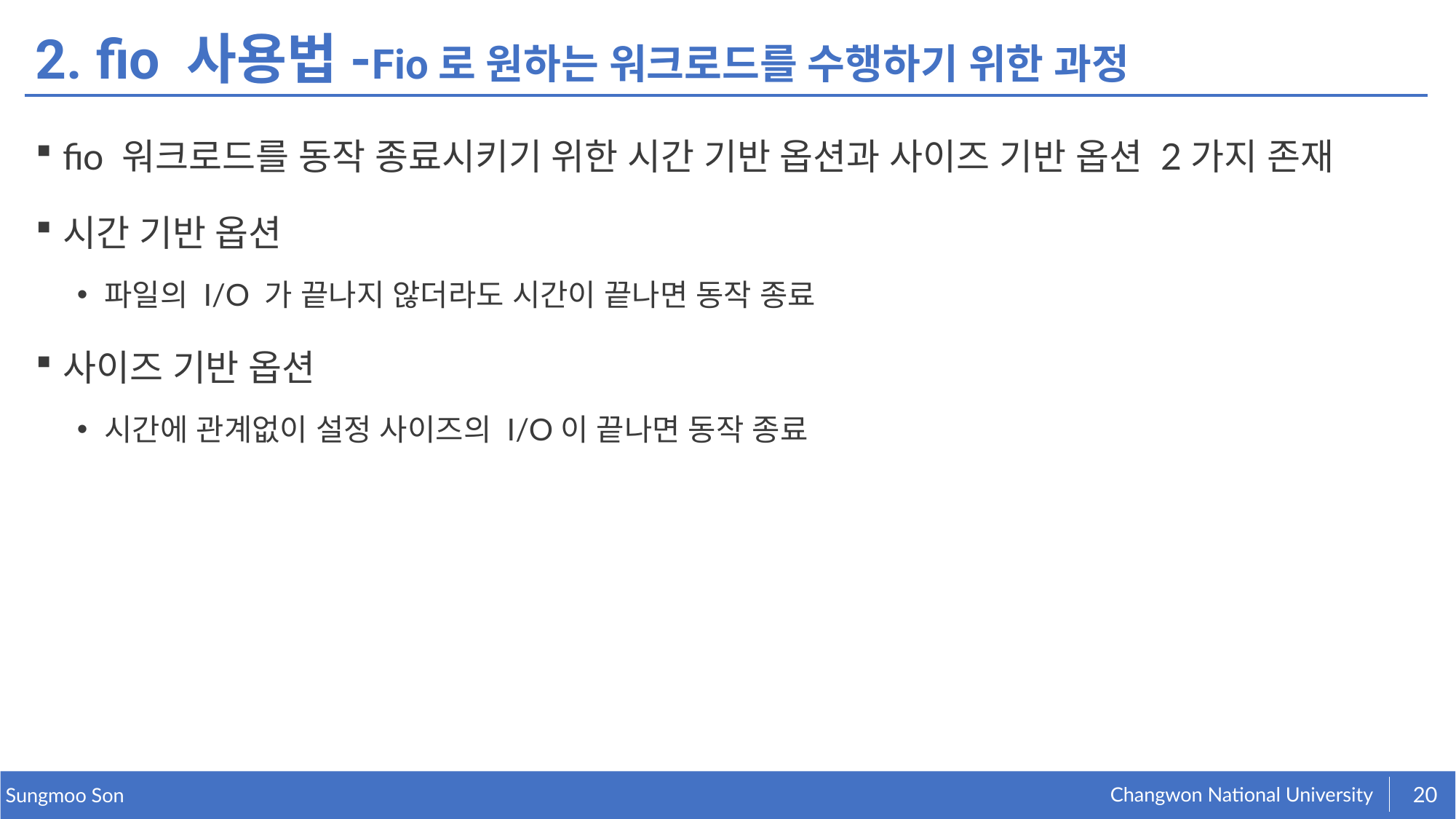

# 2. fio 사용법-Fio로 원하는 워크로드를 수행하기 위한 과정
fio 워크로드를 동작 종료시키기 위한 시간 기반 옵션과 사이즈 기반 옵션 2가지 존재
시간 기반 옵션
파일의 I/O 가 끝나지 않더라도 시간이 끝나면 동작 종료
사이즈 기반 옵션
시간에 관계없이 설정 사이즈의 I/O이 끝나면 동작 종료
20